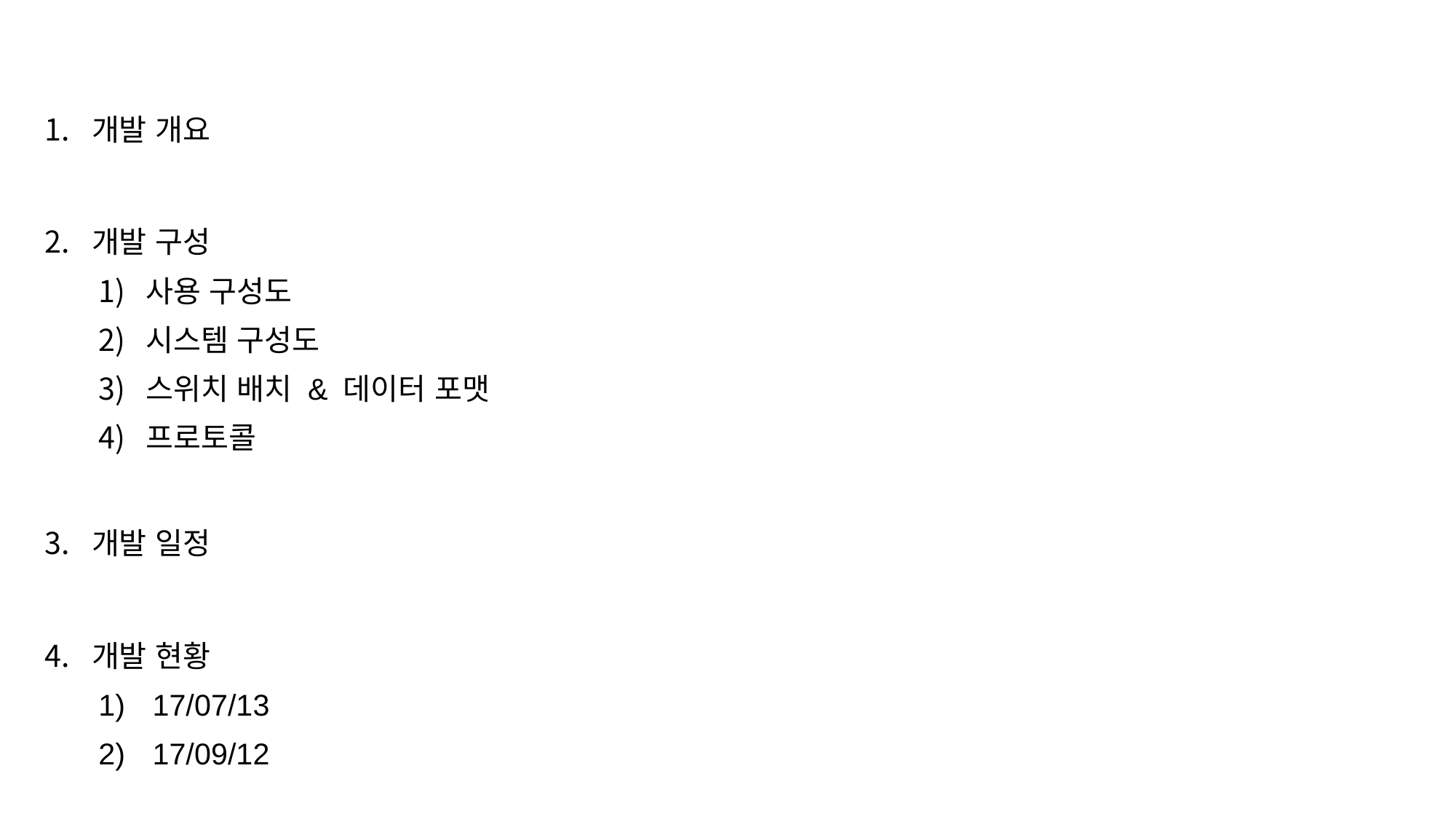

개발 개요

개발 구성
사용 구성도
시스템 구성도
스위치 배치 & 데이터 포맷
프로토콜

개발 일정

개발 현황
17/07/13
17/09/12